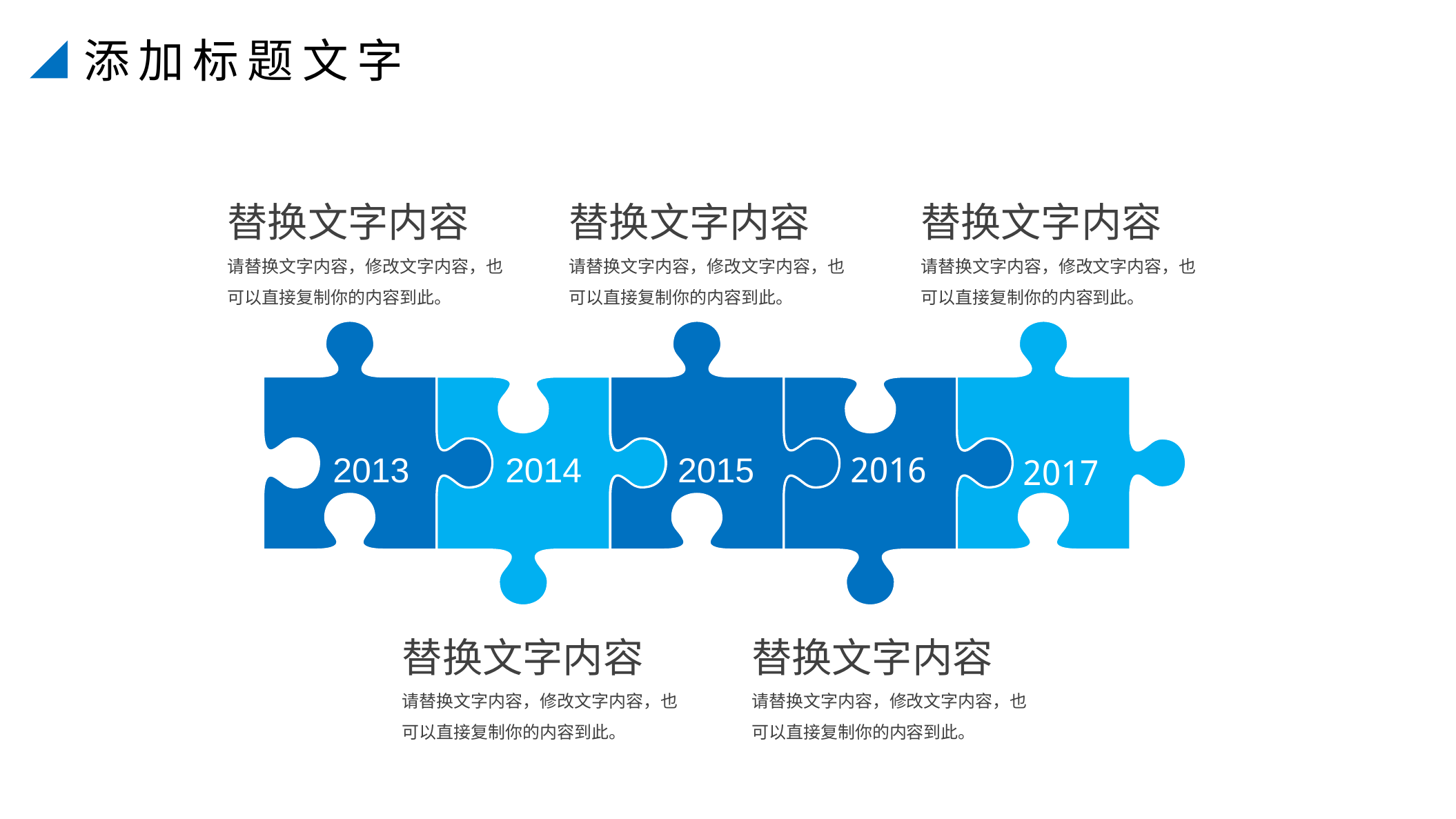

添加标题文字

替换文字内容
请替换文字内容，修改文字内容，也可以直接复制你的内容到此。
替换文字内容
请替换文字内容，修改文字内容，也可以直接复制你的内容到此。
替换文字内容
请替换文字内容，修改文字内容，也可以直接复制你的内容到此。

2013
2014
2015
2016
2017
替换文字内容
请替换文字内容，修改文字内容，也可以直接复制你的内容到此。
替换文字内容
请替换文字内容，修改文字内容，也可以直接复制你的内容到此。